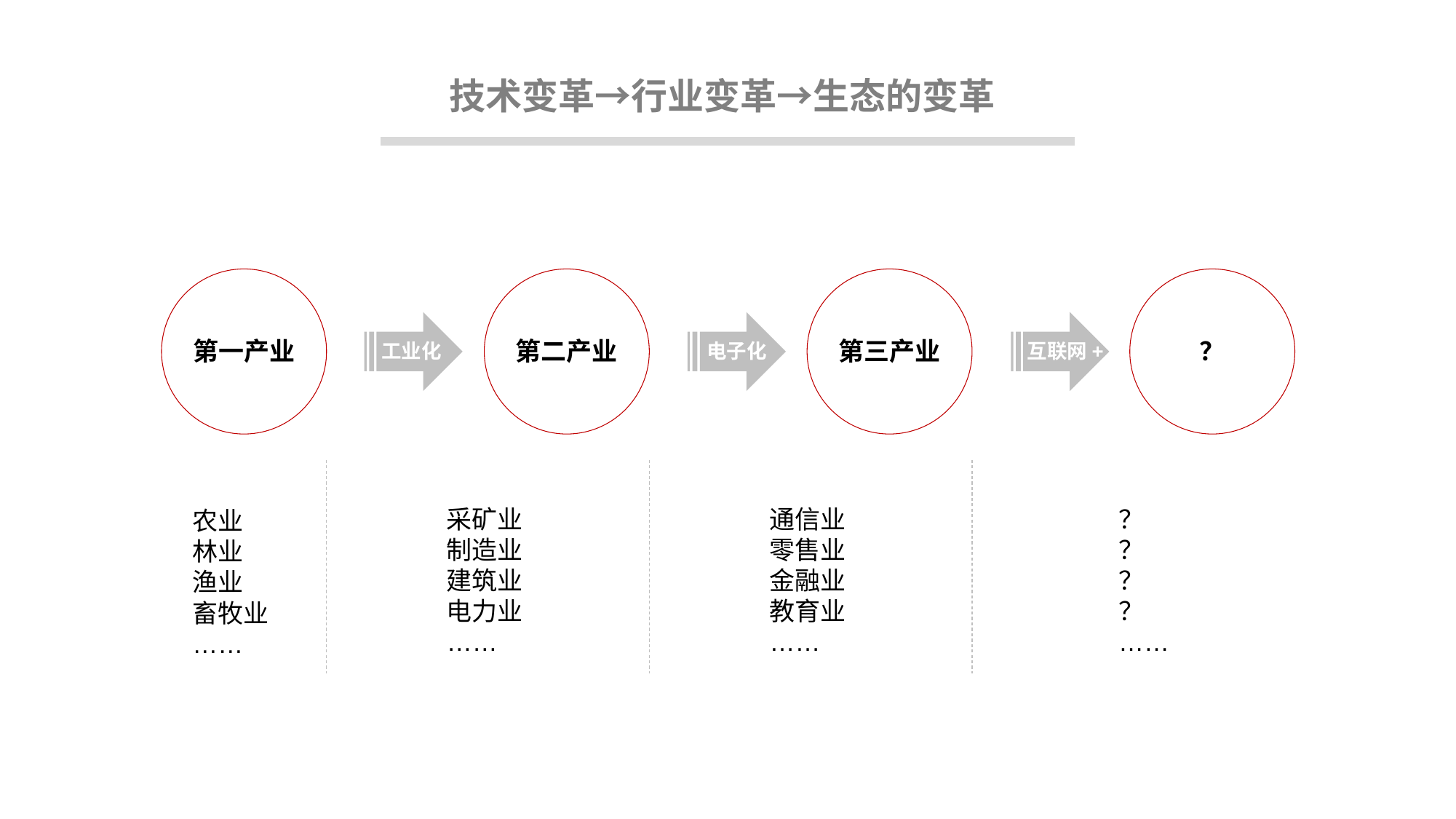

技术变革→行业变革→生态的变革

第一产业

第二产业

第三产业

？

工业化
电子化
互联网+
采矿业
制造业
建筑业
电力业
……
通信业
零售业
金融业
教育业
……
？
？
？
？
……
农业
林业
渔业
畜牧业
……